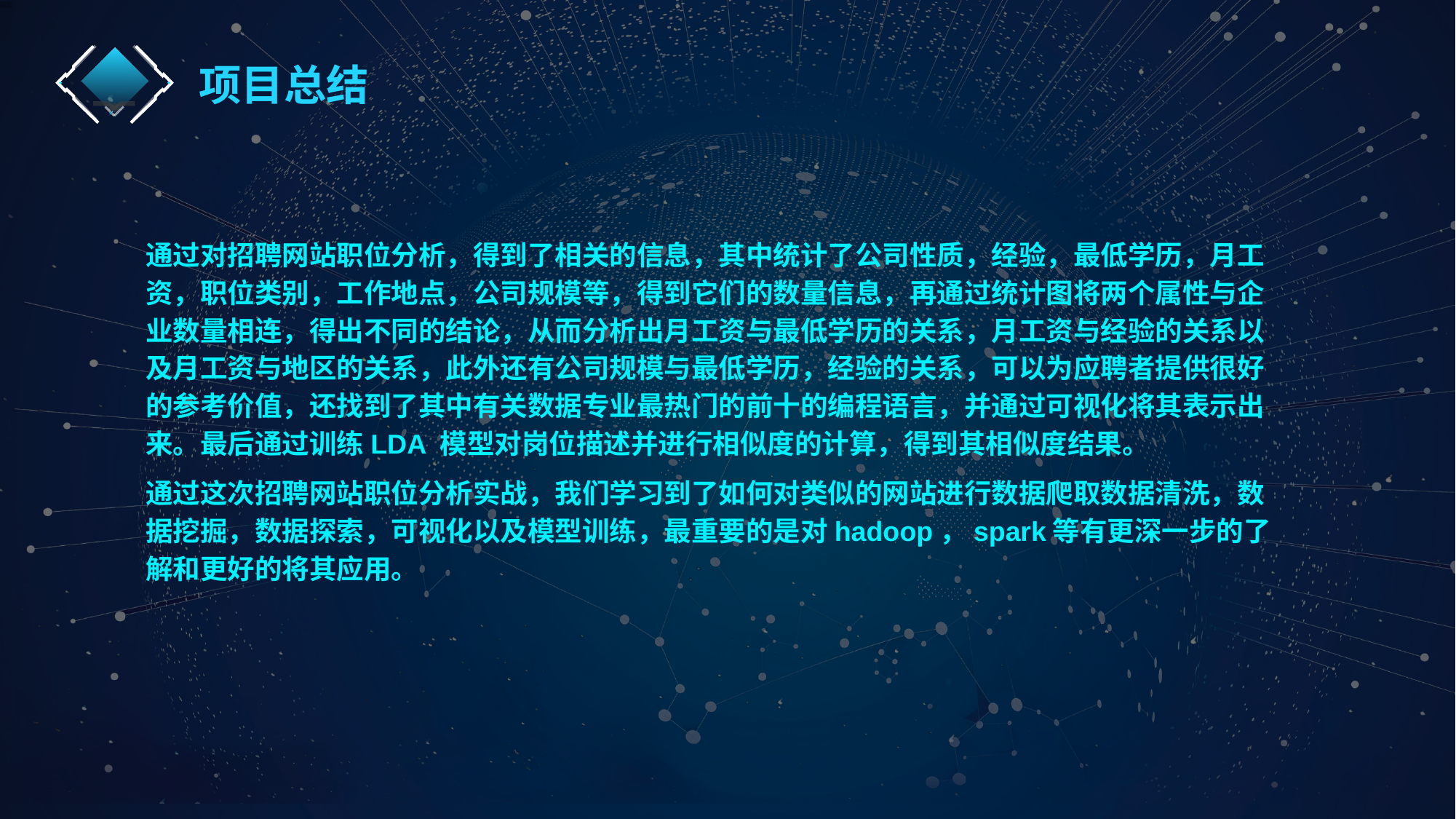

项目总结
通过对招聘网站职位分析，得到了相关的信息，其中统计了公司性质，经验，最低学历，月工资，职位类别，工作地点，公司规模等，得到它们的数量信息，再通过统计图将两个属性与企业数量相连，得出不同的结论，从而分析出月工资与最低学历的关系，月工资与经验的关系以及月工资与地区的关系，此外还有公司规模与最低学历，经验的关系，可以为应聘者提供很好的参考价值，还找到了其中有关数据专业最热门的前十的编程语言，并通过可视化将其表示出来。最后通过训练LDA 模型对岗位描述并进行相似度的计算，得到其相似度结果。
通过这次招聘网站职位分析实战，我们学习到了如何对类似的网站进行数据爬取数据清洗，数据挖掘，数据探索，可视化以及模型训练，最重要的是对hadoop，spark等有更深一步的了解和更好的将其应用。